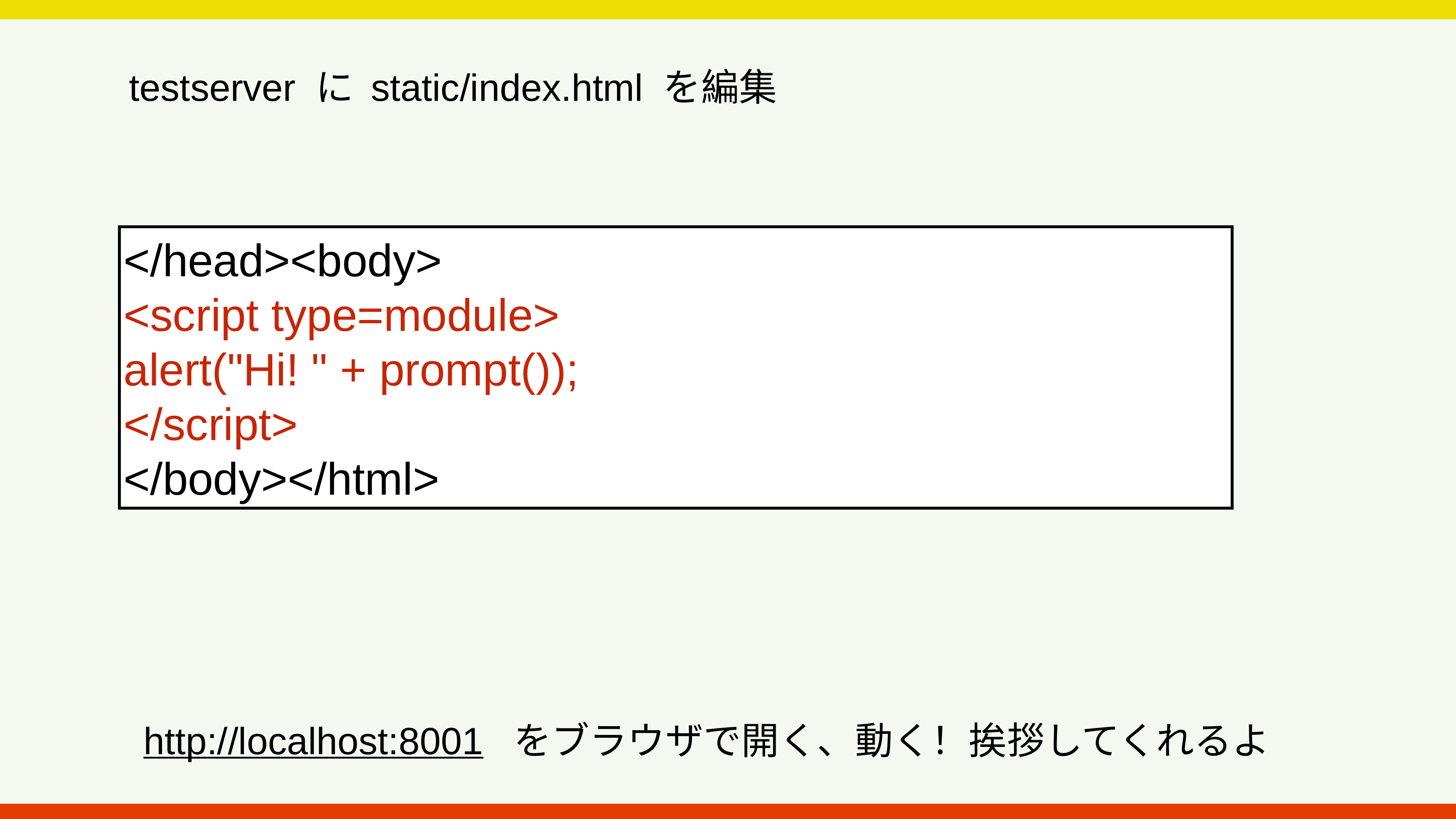

testserver に static/index.html を編集
</head><body>
<script type=module>
alert("Hi! " + prompt());
</script>
</body></html>
http://localhost:8001  をブラウザで開く、動く！挨拶してくれるよ